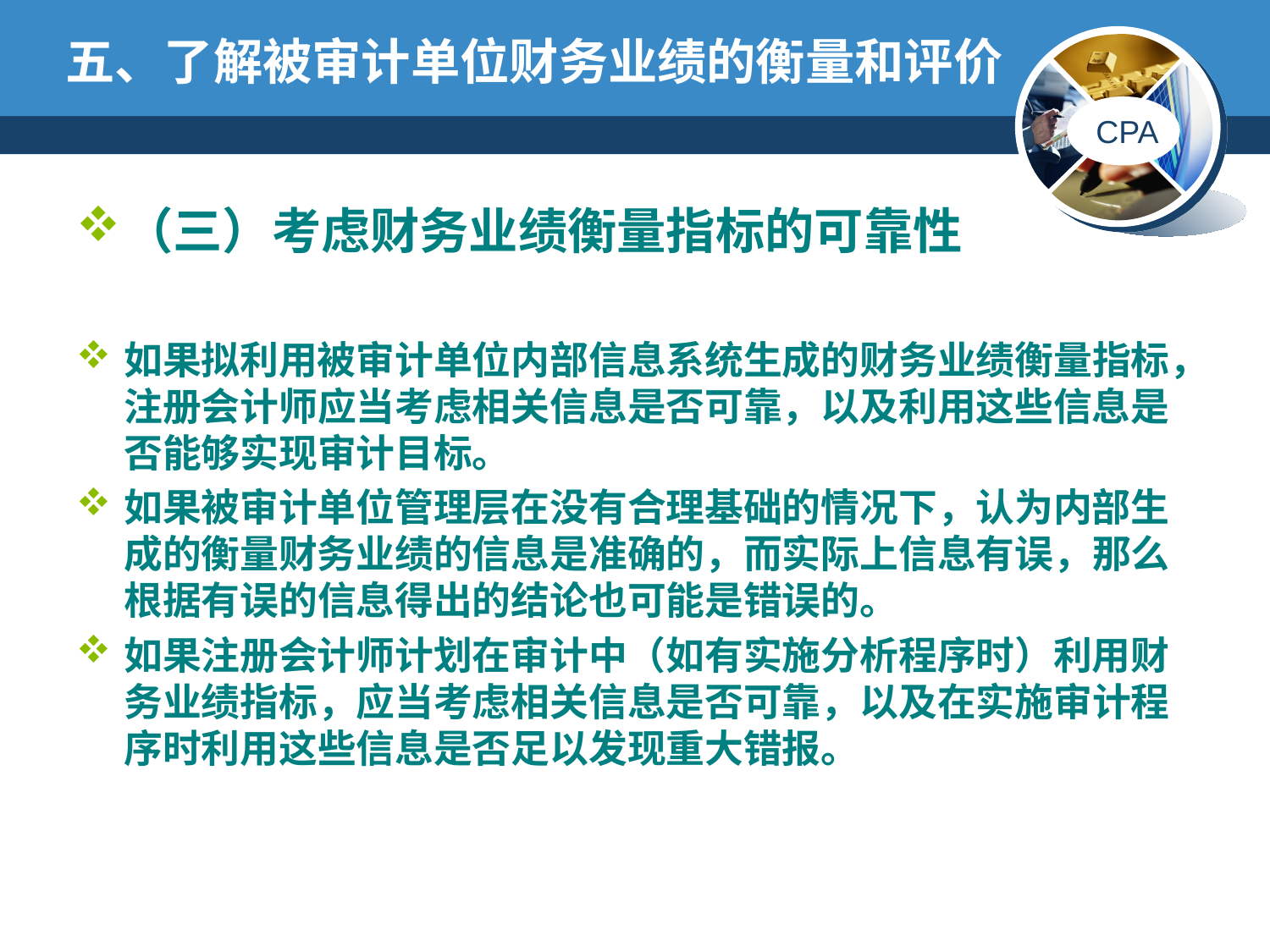

# 五、了解被审计单位财务业绩的衡量和评价
（三）考虑财务业绩衡量指标的可靠性

如果拟利用被审计单位内部信息系统生成的财务业绩衡量指标，注册会计师应当考虑相关信息是否可靠，以及利用这些信息是否能够实现审计目标。
如果被审计单位管理层在没有合理基础的情况下，认为内部生成的衡量财务业绩的信息是准确的，而实际上信息有误，那么根据有误的信息得出的结论也可能是错误的。
如果注册会计师计划在审计中（如有实施分析程序时）利用财务业绩指标，应当考虑相关信息是否可靠，以及在实施审计程序时利用这些信息是否足以发现重大错报。